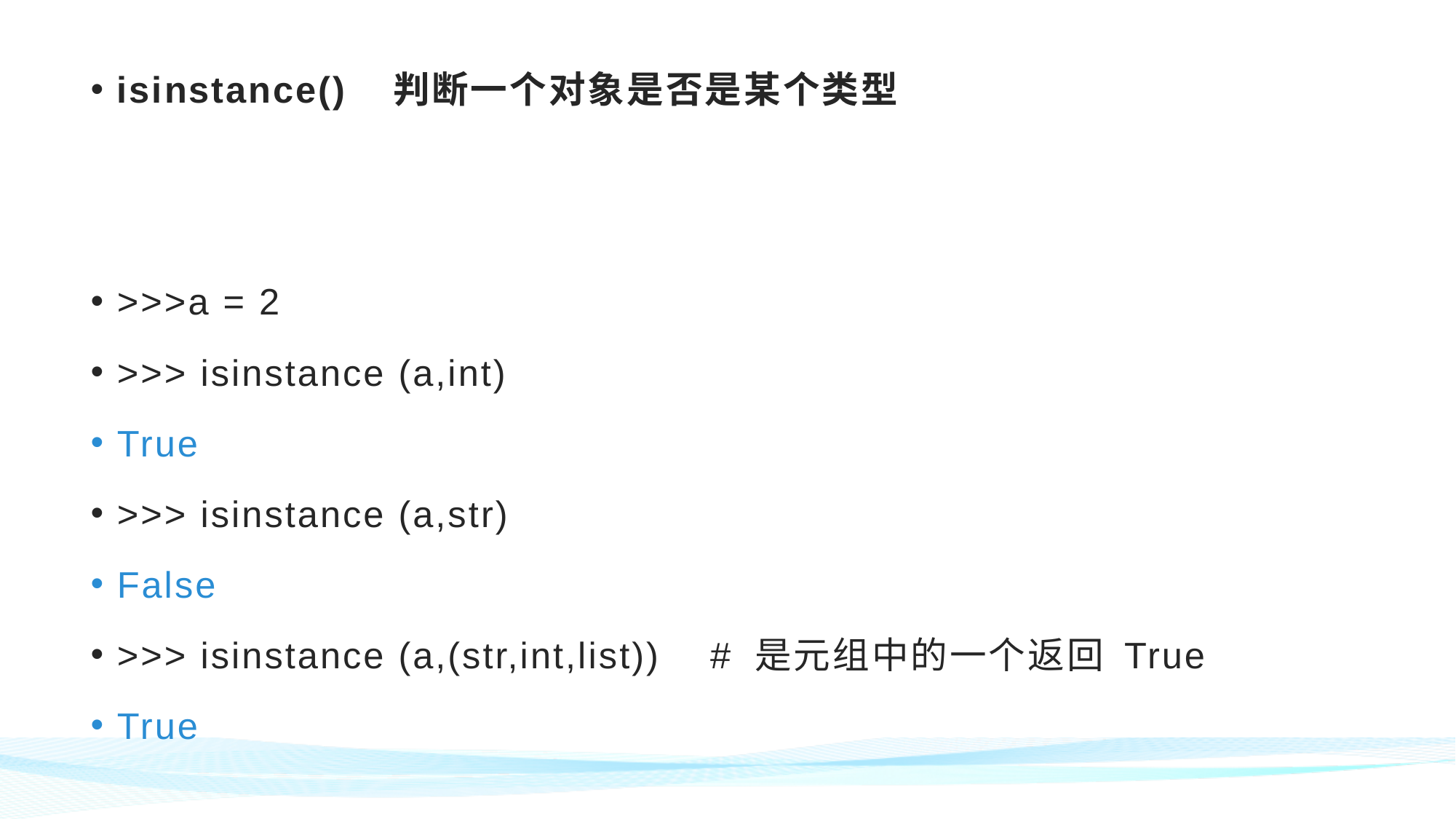

isinstance()   判断一个对象是否是某个类型

>>>a = 2
>>> isinstance (a,int)
True
>>> isinstance (a,str)
False
>>> isinstance (a,(str,int,list))    # 是元组中的一个返回 True
True